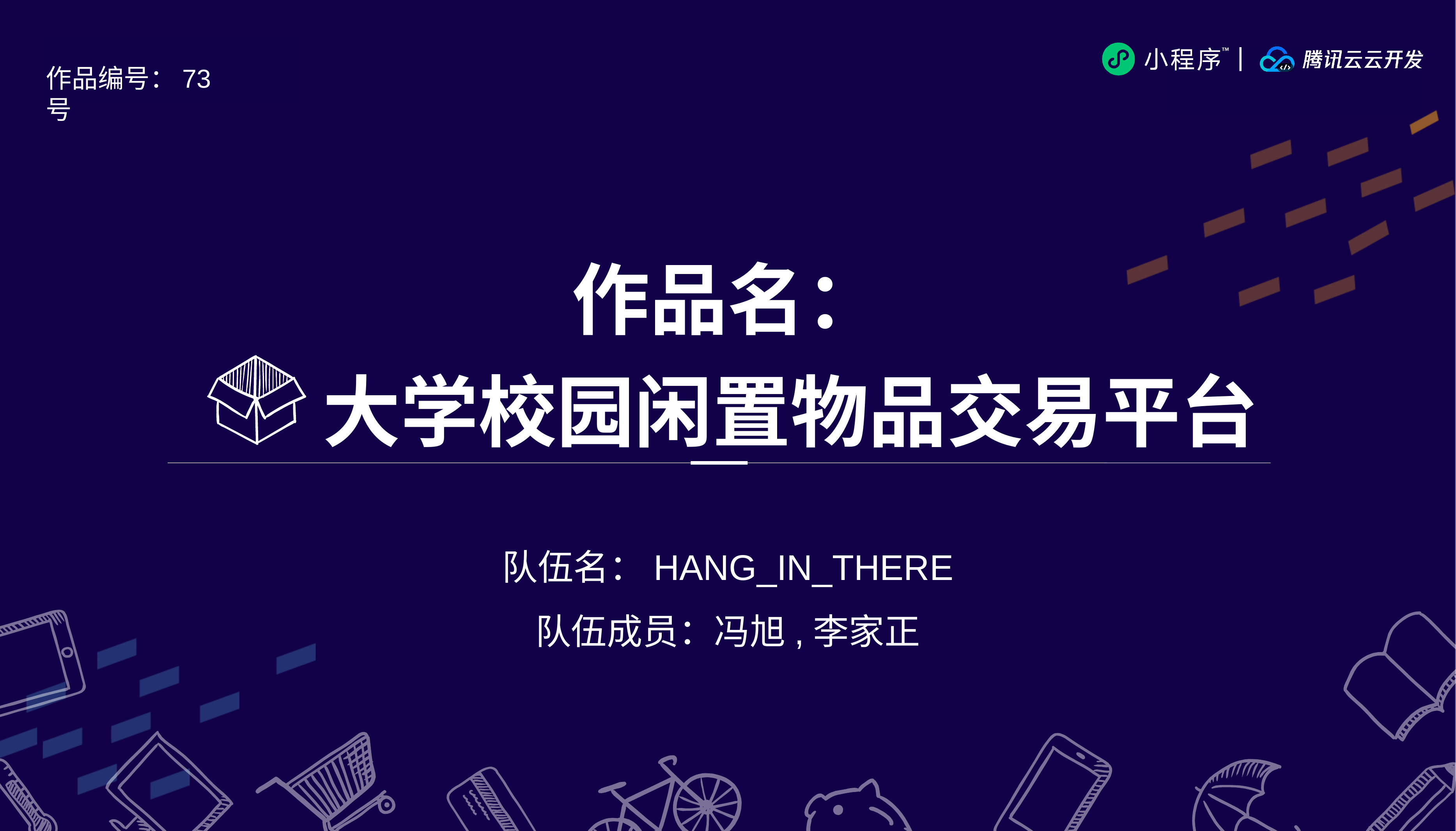

作品编号：73号
作品名：
      大学校园闲置物品交易平台

队伍名：HANG_IN_THERE
队伍成员：冯旭,李家正